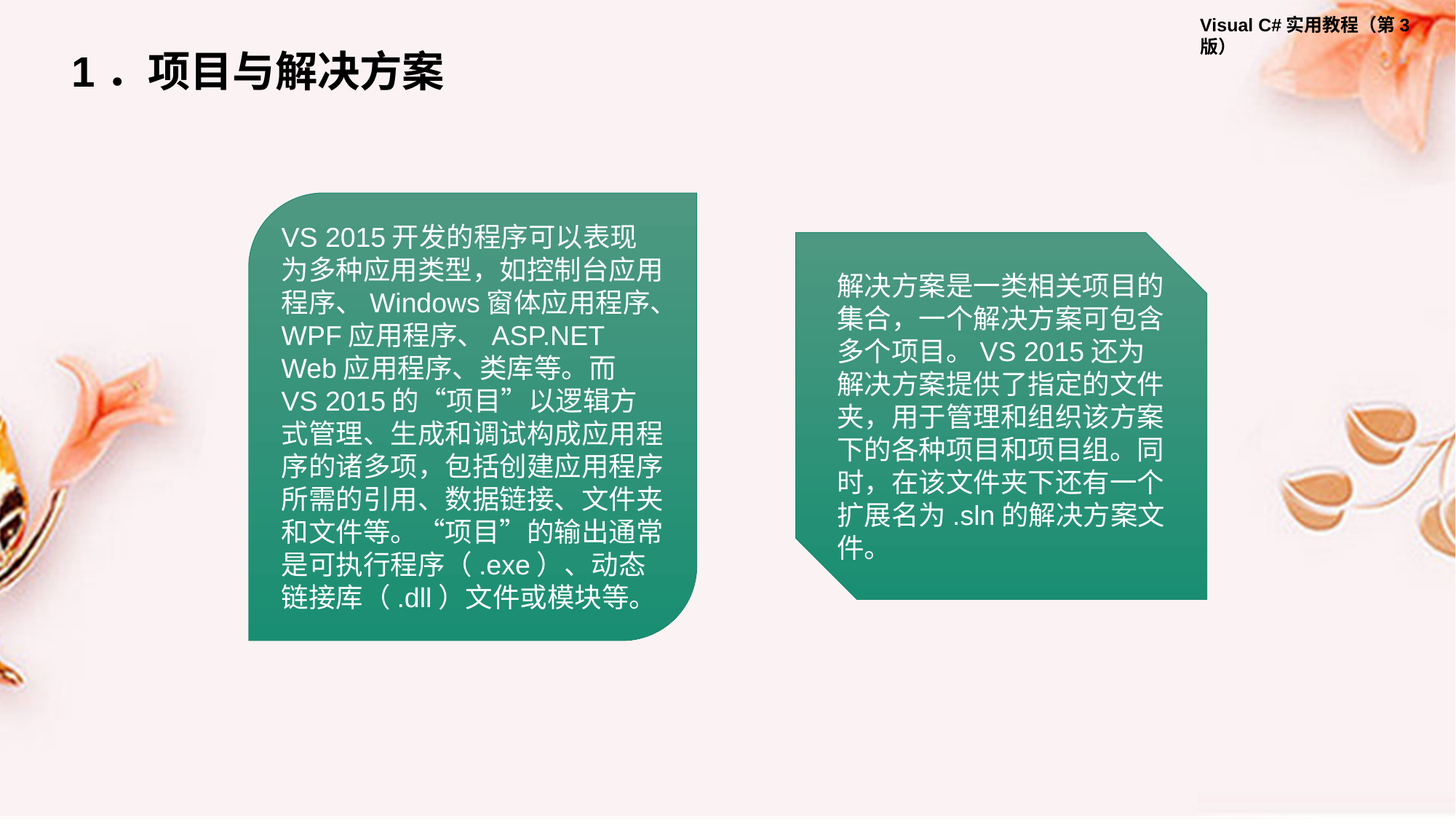

1．项目与解决方案
VS 2015开发的程序可以表现为多种应用类型，如控制台应用程序、Windows窗体应用程序、WPF应用程序、ASP.NET Web应用程序、类库等。而VS 2015的“项目”以逻辑方式管理、生成和调试构成应用程序的诸多项，包括创建应用程序所需的引用、数据链接、文件夹和文件等。“项目”的输出通常是可执行程序（.exe）、动态链接库（.dll）文件或模块等。
解决方案是一类相关项目的集合，一个解决方案可包含多个项目。VS 2015还为解决方案提供了指定的文件夹，用于管理和组织该方案下的各种项目和项目组。同时，在该文件夹下还有一个扩展名为.sln的解决方案文件。